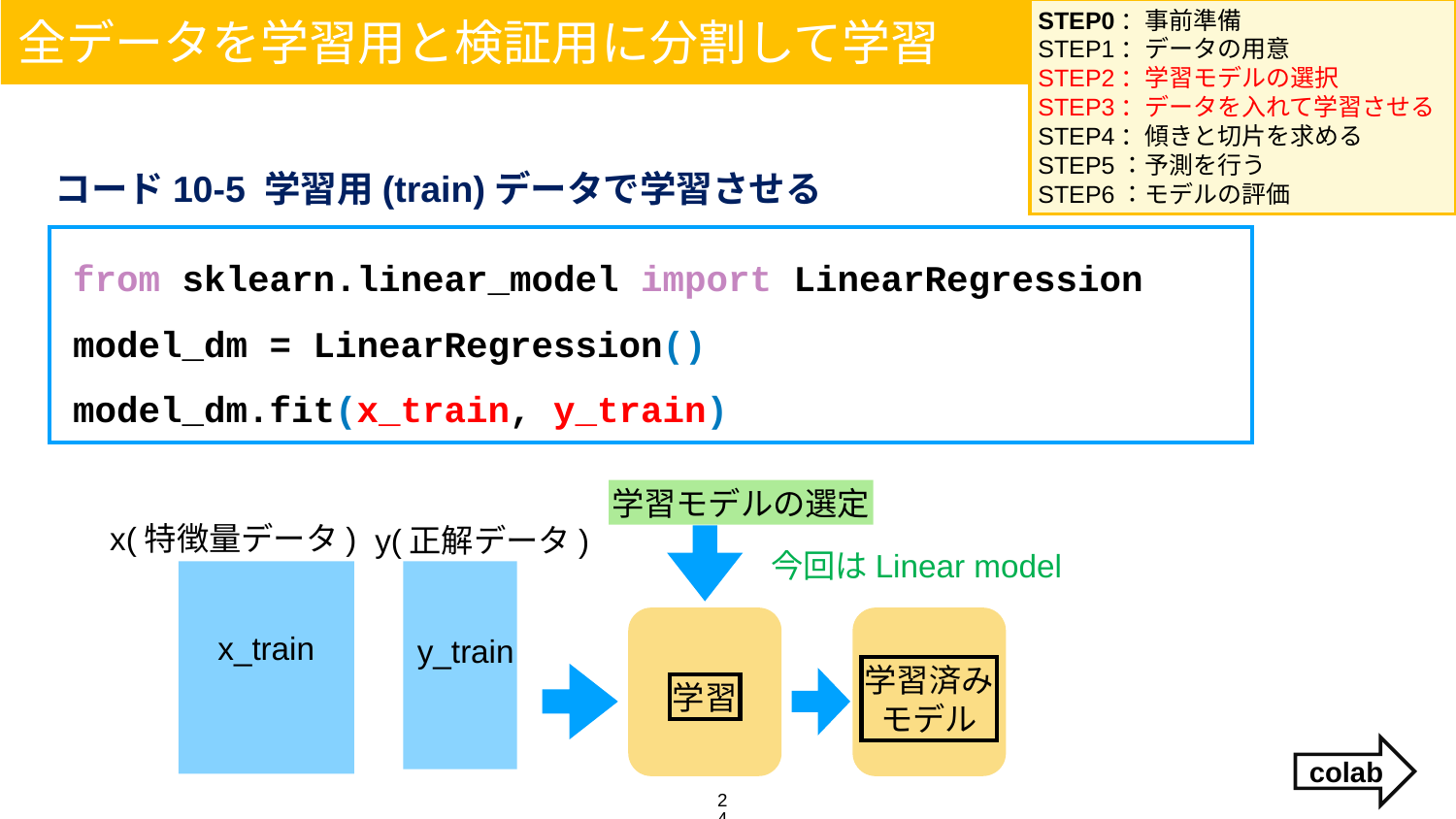

STEP0：事前準備
STEP1：データの用意
STEP2：学習モデルの選択
STEP3：データを入れて学習させる
STEP4：傾きと切片を求める
STEP5：予測を行う
STEP6：モデルの評価

全データを学習用と検証用に分割して学習
コード10-5 学習用(train)データで学習させる
from sklearn.linear_model import LinearRegression
model_dm = LinearRegression()
model_dm.fit(x_train, y_train)
学習モデルの選定
x(特徴量データ)
y(正解データ)

今回はLinear model

x_train
y_train
学習済み
モデル

学習
colab
24